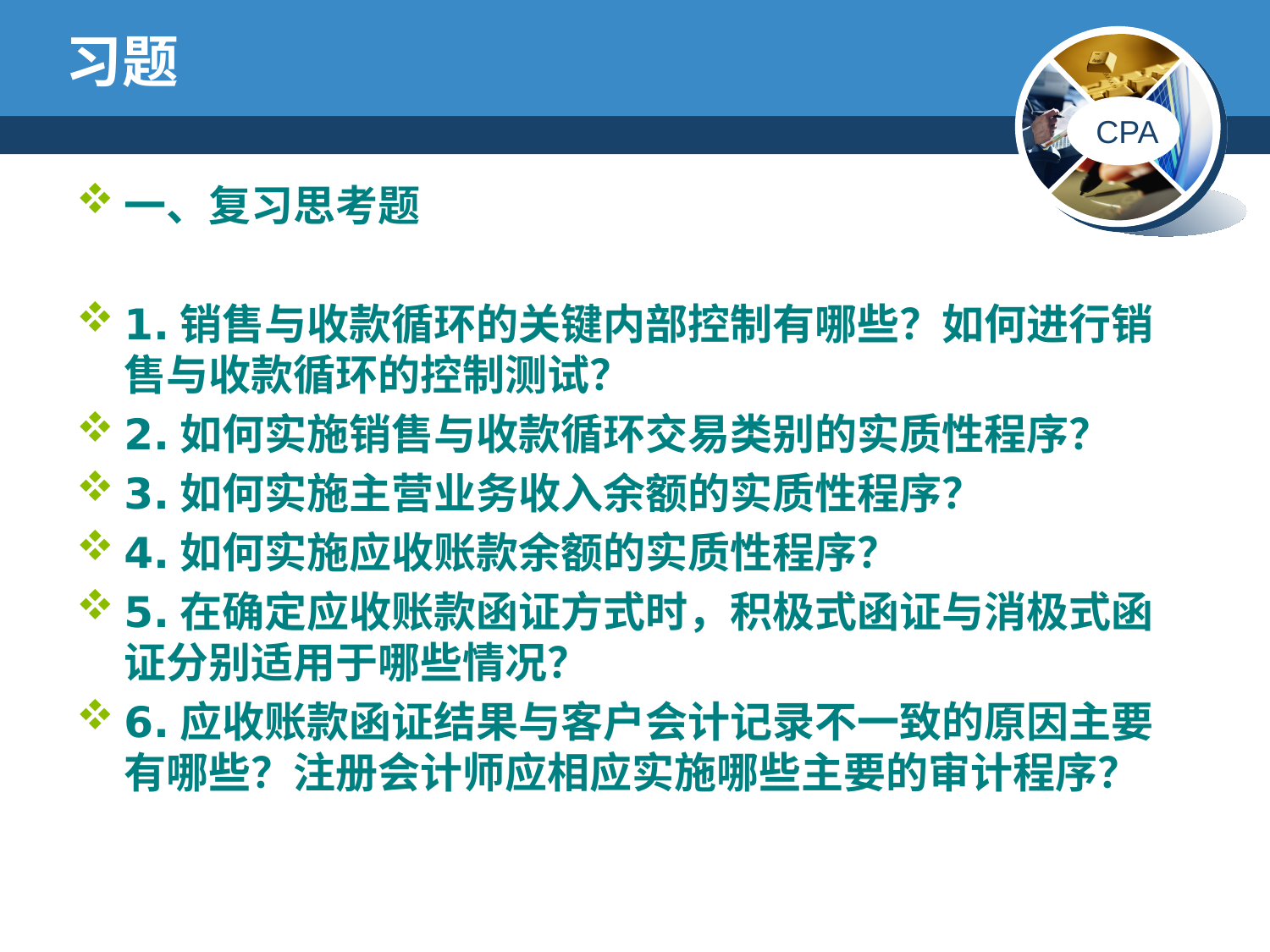

# 习题
一、复习思考题

1.销售与收款循环的关键内部控制有哪些？如何进行销售与收款循环的控制测试？
2.如何实施销售与收款循环交易类别的实质性程序？
3.如何实施主营业务收入余额的实质性程序？
4.如何实施应收账款余额的实质性程序？
5.在确定应收账款函证方式时，积极式函证与消极式函证分别适用于哪些情况？
6.应收账款函证结果与客户会计记录不一致的原因主要有哪些？注册会计师应相应实施哪些主要的审计程序？